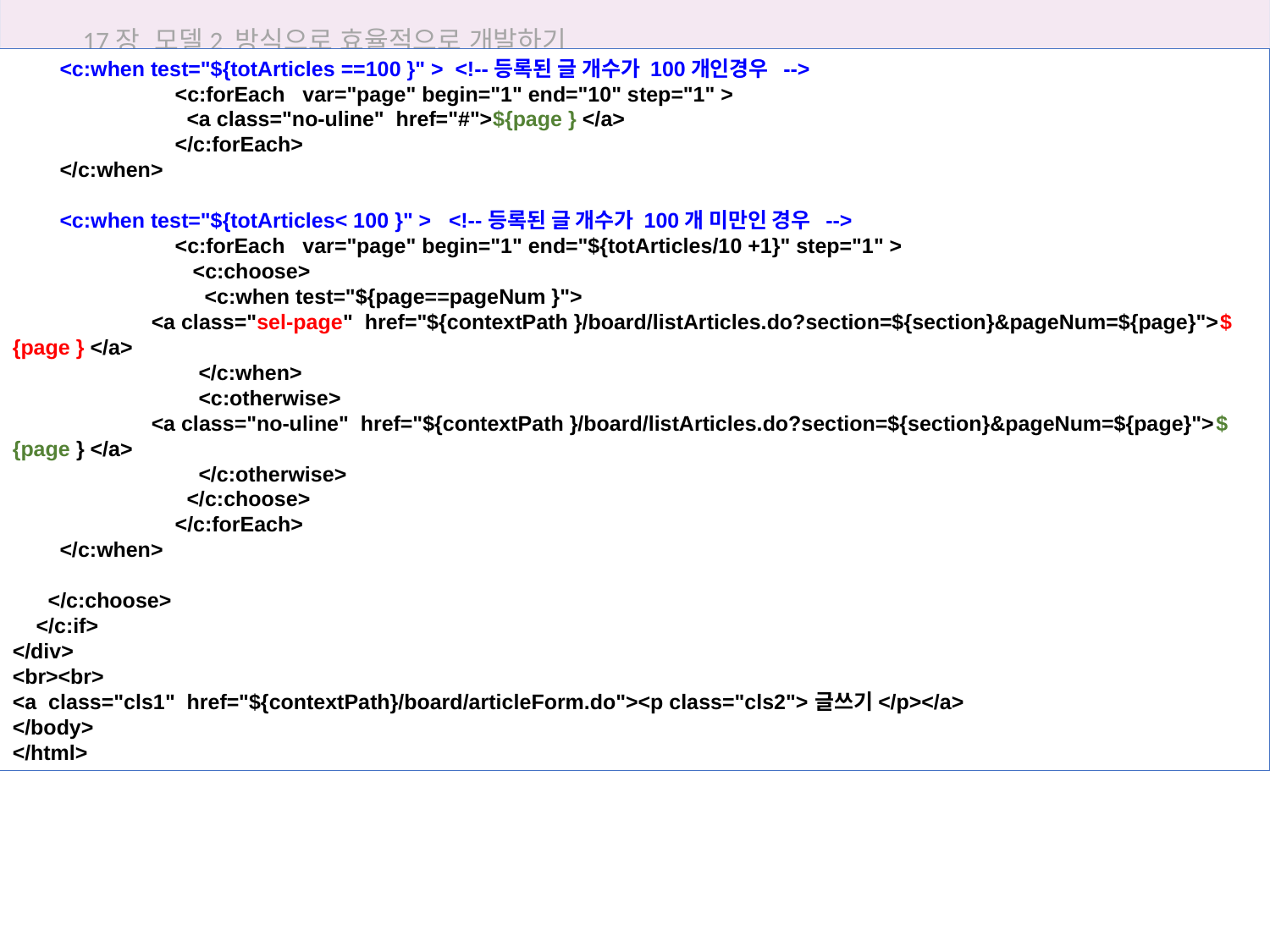

17장  모델2 방식으로 효율적으로 개발하기
        <c:when test="${totArticles ==100 }" >  <!--등록된 글 개수가 100개인경우  -->
	      <c:forEach   var="page" begin="1" end="10" step="1" >
	        <a class="no-uline"  href="#">${page } </a>
	      </c:forEach>
        </c:when>

        <c:when test="${totArticles< 100 }" >   <!--등록된 글 개수가 100개 미만인 경우  -->
	      <c:forEach   var="page" begin="1" end="${totArticles/10 +1}" step="1" >
	         <c:choose>
	           <c:when test="${page==pageNum }">
	  <a class="sel-page"  href="${contextPath }/board/listArticles.do?section=${section}&pageNum=${page}">${page } </a>
	          </c:when>
	          <c:otherwise>
	  <a class="no-uline"  href="${contextPath }/board/listArticles.do?section=${section}&pageNum=${page}">${page } </a>
	          </c:otherwise>
	        </c:choose>
	      </c:forEach>
        </c:when>

      </c:choose>
    </c:if>
</div>
<br><br>
<a  class="cls1"  href="${contextPath}/board/articleForm.do"><p class="cls2">글쓰기</p></a>
</body>
</html>